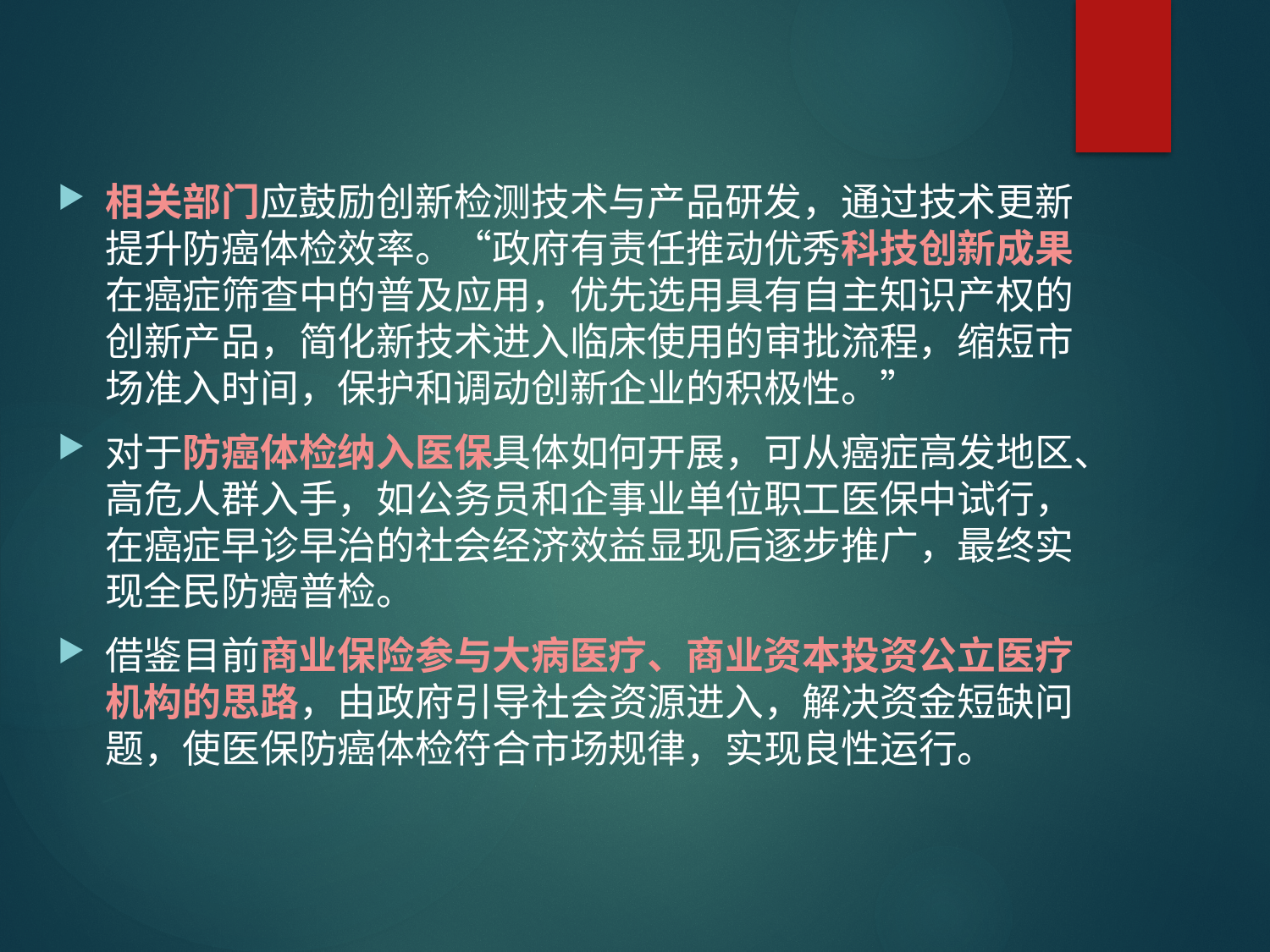

#
相关部门应鼓励创新检测技术与产品研发，通过技术更新提升防癌体检效率。“政府有责任推动优秀科技创新成果在癌症筛查中的普及应用，优先选用具有自主知识产权的创新产品，简化新技术进入临床使用的审批流程，缩短市场准入时间，保护和调动创新企业的积极性。”
对于防癌体检纳入医保具体如何开展，可从癌症高发地区、高危人群入手，如公务员和企事业单位职工医保中试行，在癌症早诊早治的社会经济效益显现后逐步推广，最终实现全民防癌普检。
借鉴目前商业保险参与大病医疗、商业资本投资公立医疗机构的思路，由政府引导社会资源进入，解决资金短缺问题，使医保防癌体检符合市场规律，实现良性运行。